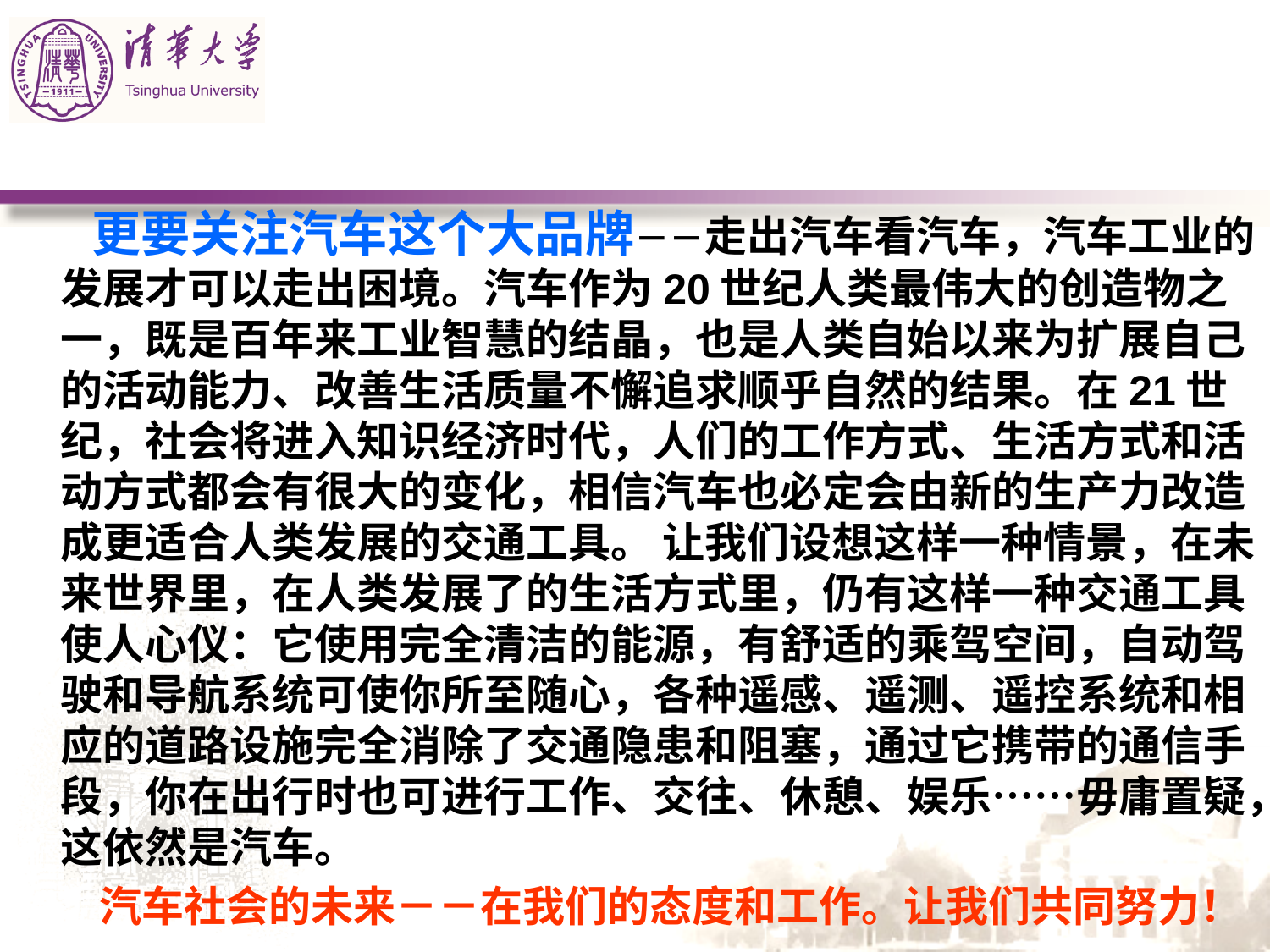

#
      更要关注汽车这个大品牌－－走出汽车看汽车，汽车工业的发展才可以走出困境。汽车作为20世纪人类最伟大的创造物之一，既是百年来工业智慧的结晶，也是人类自始以来为扩展自己的活动能力、改善生活质量不懈追求顺乎自然的结果。在21世纪，社会将进入知识经济时代，人们的工作方式、生活方式和活动方式都会有很大的变化，相信汽车也必定会由新的生产力改造成更适合人类发展的交通工具。 让我们设想这样一种情景，在未来世界里，在人类发展了的生活方式里，仍有这样一种交通工具使人心仪：它使用完全清洁的能源，有舒适的乘驾空间，自动驾驶和导航系统可使你所至随心，各种遥感、遥测、遥控系统和相应的道路设施完全消除了交通隐患和阻塞，通过它携带的通信手段，你在出行时也可进行工作、交往、休憩、娱乐……毋庸置疑，这依然是汽车。
        汽车社会的未来－－在我们的态度和工作。让我们共同努力！